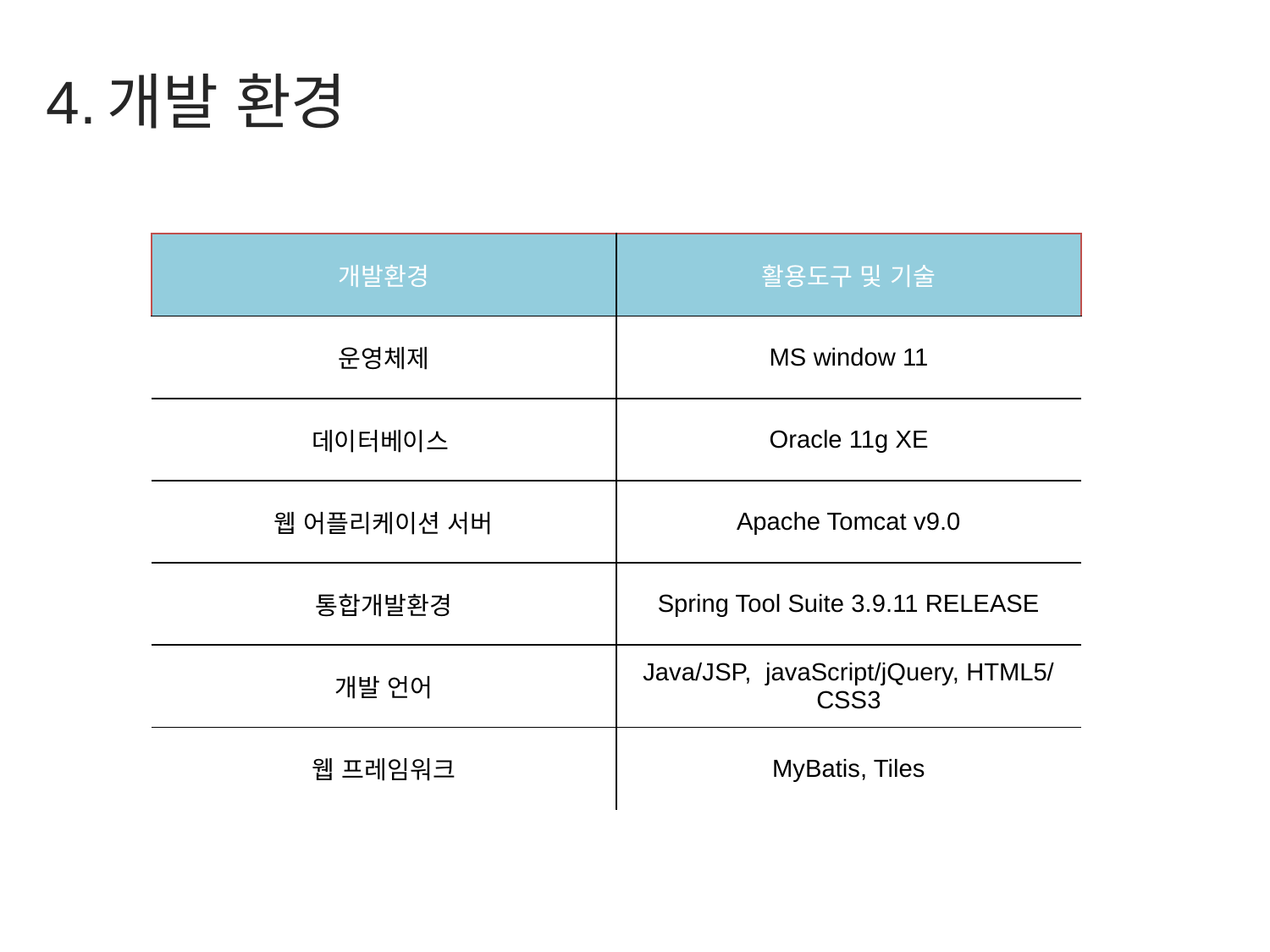

4.개발 환경
| 개발환경 | 활용도구 및 기술 |
| --- | --- |
| 운영체제 | MS window 11 |
| 데이터베이스 | Oracle 11g XE |
| 웹 어플리케이션 서버 | Apache Tomcat v9.0 |
| 통합개발환경 | Spring Tool Suite 3.9.11 RELEASE |
| 개발 언어 | Java/JSP, javaScript/jQuery, HTML5/CSS3 |
| 웹 프레임워크 | MyBatis, Tiles |